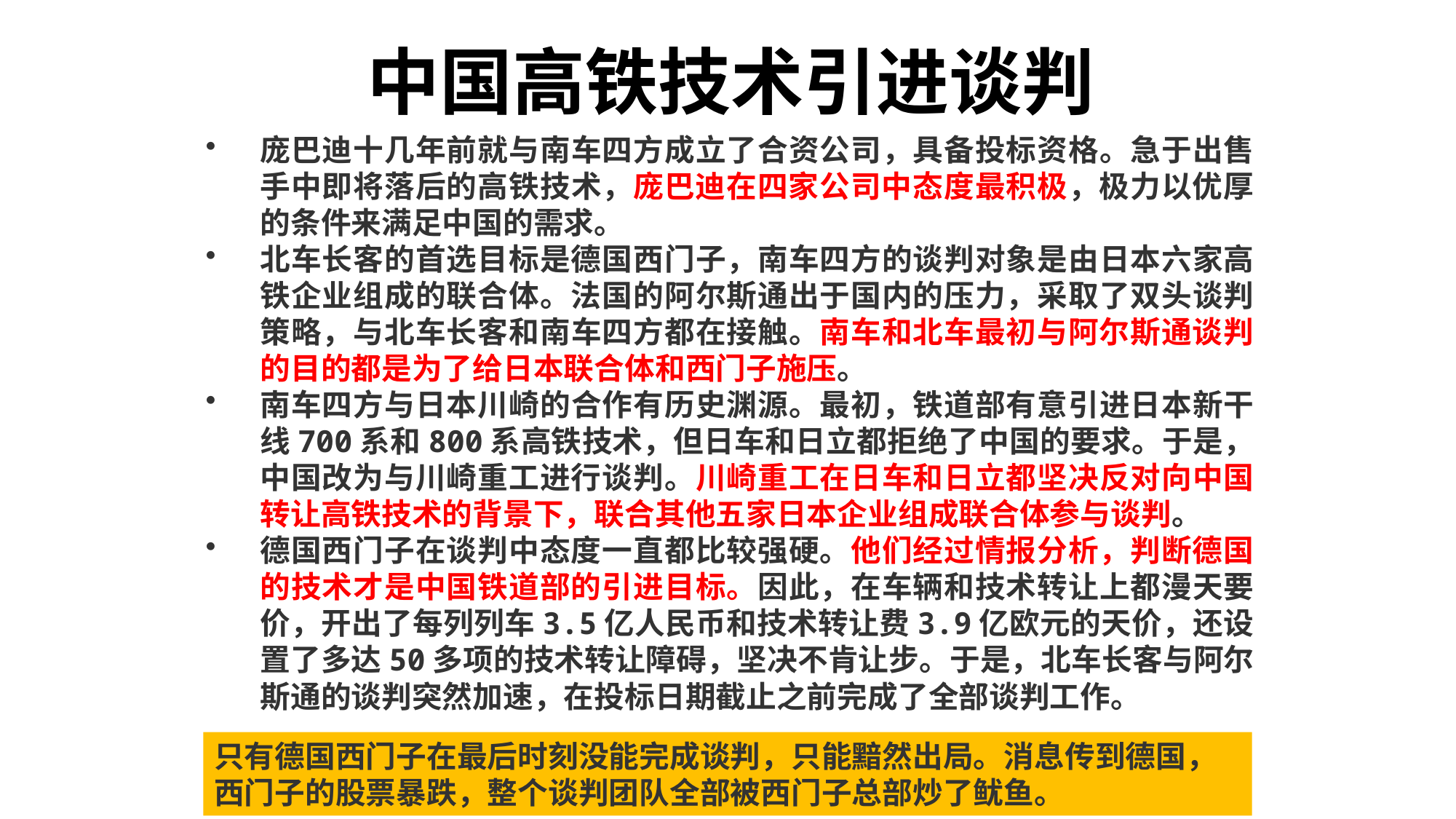

中国高铁技术引进谈判
庞巴迪十几年前就与南车四方成立了合资公司，具备投标资格。急于出售手中即将落后的高铁技术，庞巴迪在四家公司中态度最积极，极力以优厚的条件来满足中国的需求。
北车长客的首选目标是德国西门子，南车四方的谈判对象是由日本六家高铁企业组成的联合体。法国的阿尔斯通出于国内的压力，采取了双头谈判策略，与北车长客和南车四方都在接触。南车和北车最初与阿尔斯通谈判的目的都是为了给日本联合体和西门子施压。
南车四方与日本川崎的合作有历史渊源。最初，铁道部有意引进日本新干线700系和800系高铁技术，但日车和日立都拒绝了中国的要求。于是，中国改为与川崎重工进行谈判。川崎重工在日车和日立都坚决反对向中国转让高铁技术的背景下，联合其他五家日本企业组成联合体参与谈判。
德国西门子在谈判中态度一直都比较强硬。他们经过情报分析，判断德国的技术才是中国铁道部的引进目标。因此，在车辆和技术转让上都漫天要价，开出了每列列车3.5亿人民币和技术转让费3.9亿欧元的天价，还设置了多达50多项的技术转让障碍，坚决不肯让步。于是，北车长客与阿尔斯通的谈判突然加速，在投标日期截止之前完成了全部谈判工作。
只有德国西门子在最后时刻没能完成谈判，只能黯然出局。消息传到德国，西门子的股票暴跌，整个谈判团队全部被西门子总部炒了鱿鱼。